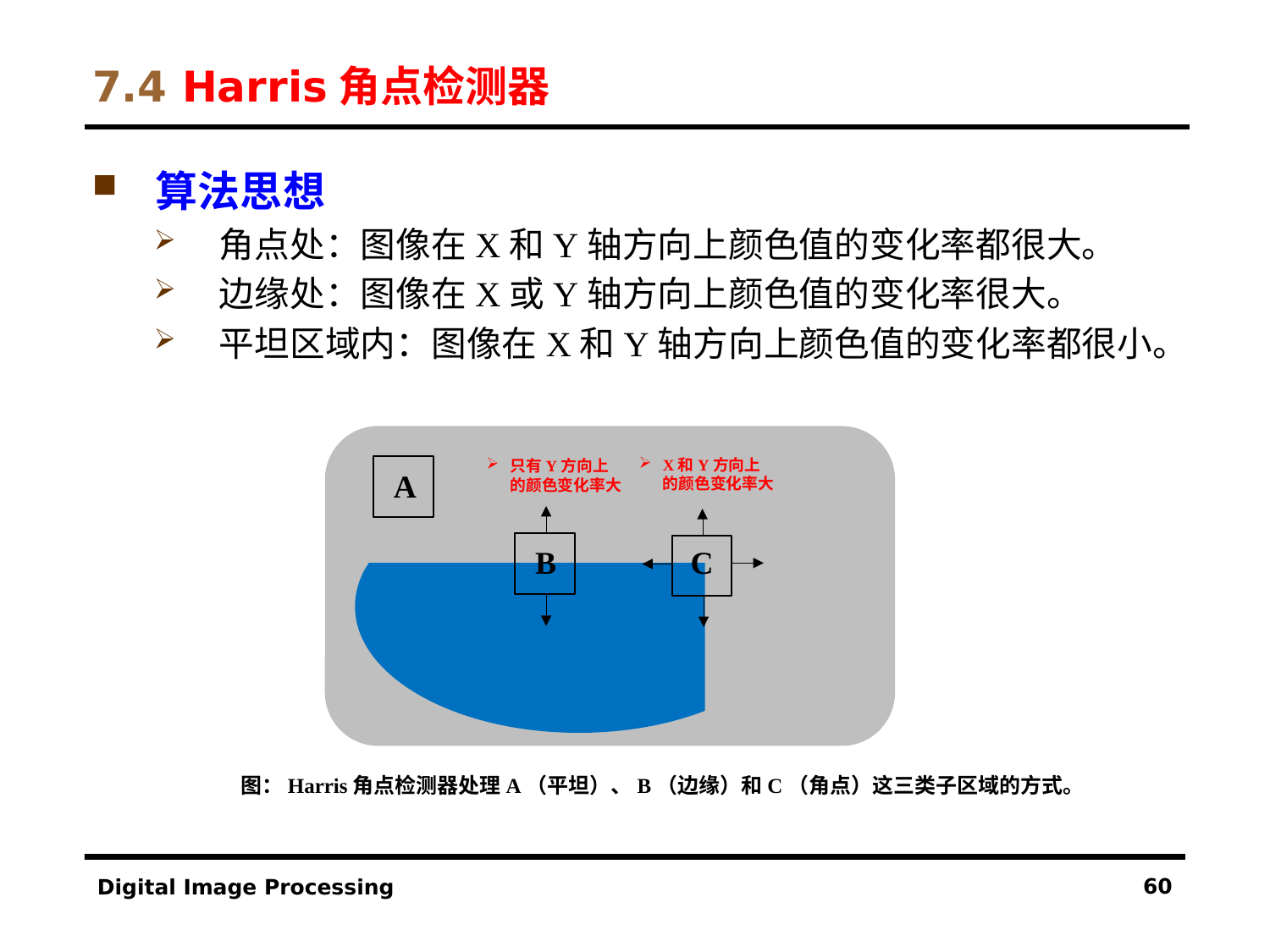

# 7.4 Harris角点检测器
算法思想
角点处：图像在X和Y轴方向上颜色值的变化率都很大。
边缘处：图像在X或Y轴方向上颜色值的变化率很大。
平坦区域内：图像在X和Y轴方向上颜色值的变化率都很小。

X和Y方向上的颜色变化率大
只有Y方向上的颜色变化率大

A

B
C

图：Harris角点检测器处理A（平坦）、B（边缘）和C（角点）这三类子区域的方式。
60
Digital Image Processing